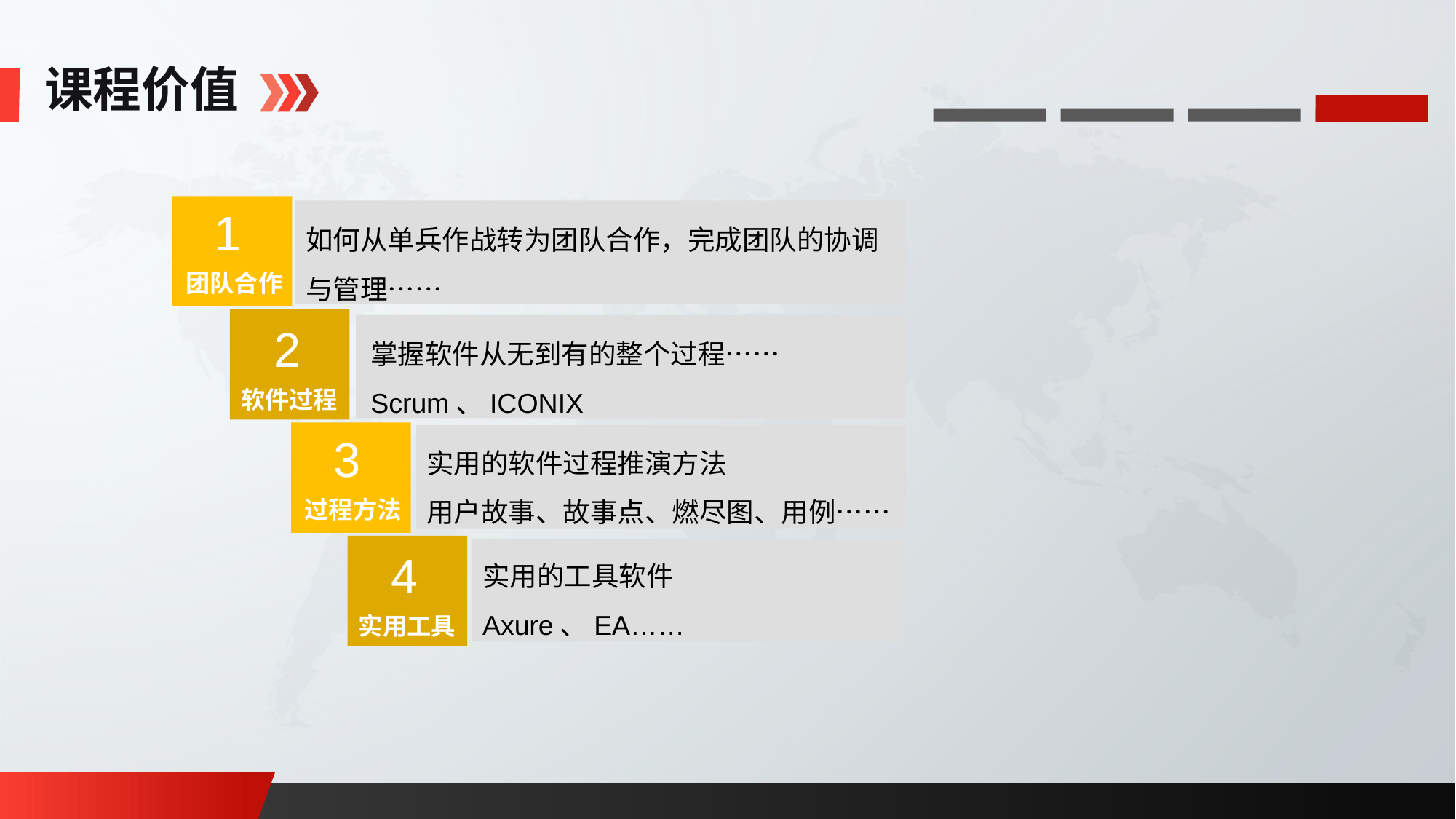

课程价值

1
团队合作

如何从单兵作战转为团队合作，完成团队的协调与管理……

2
软件过程

掌握软件从无到有的整个过程……
Scrum、ICONIX

3
过程方法
实用的软件过程推演方法
用户故事、故事点、燃尽图、用例……

4
实用工具
实用的工具软件
Axure、EA……